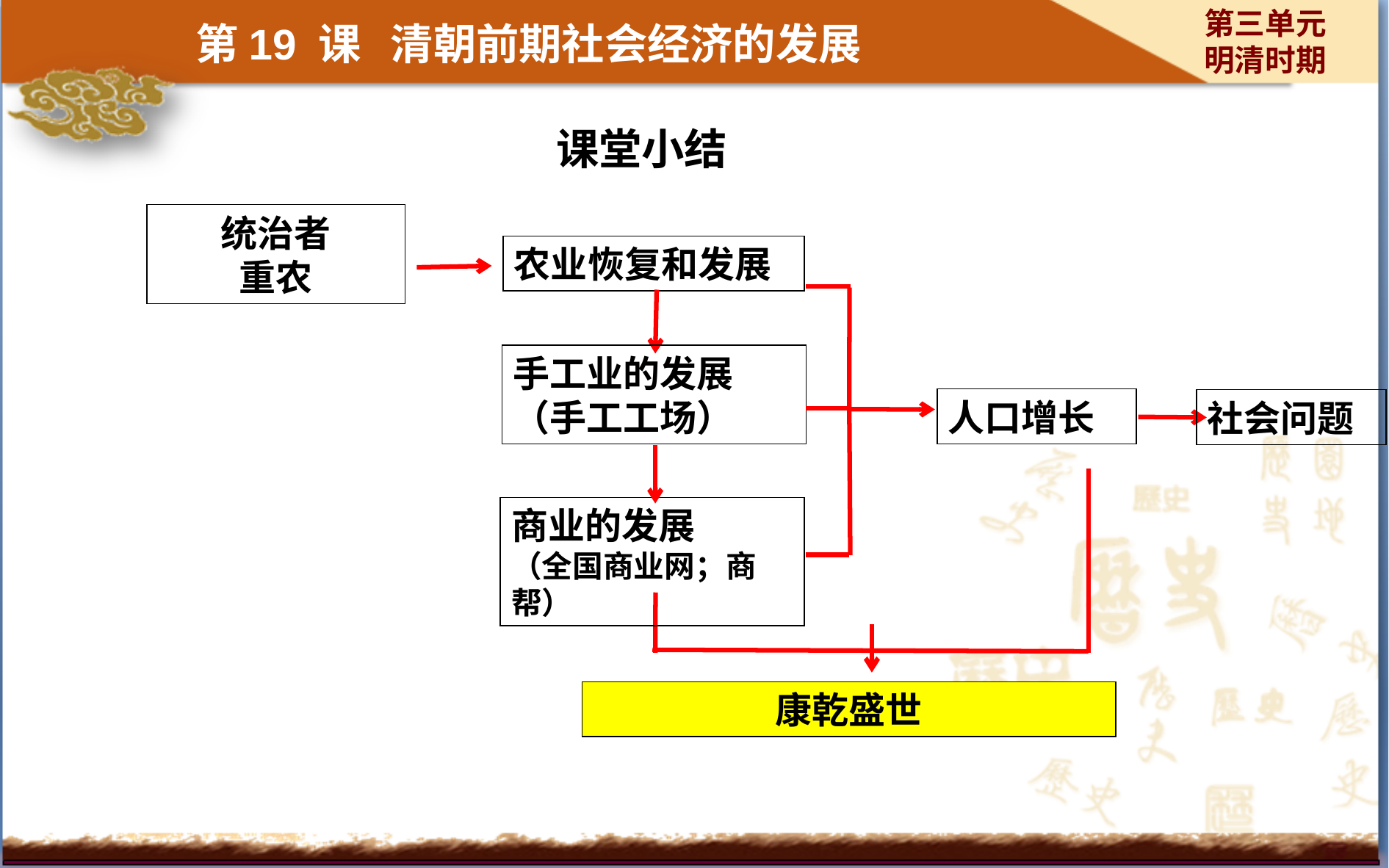

第三单元
明清时期
第19 课   清朝前期社会经济的发展
课堂小结
统治者
重农
农业恢复和发展
手工业的发展（手工工场）
人口增长
社会问题
商业的发展
（全国商业网；商帮）
康乾盛世